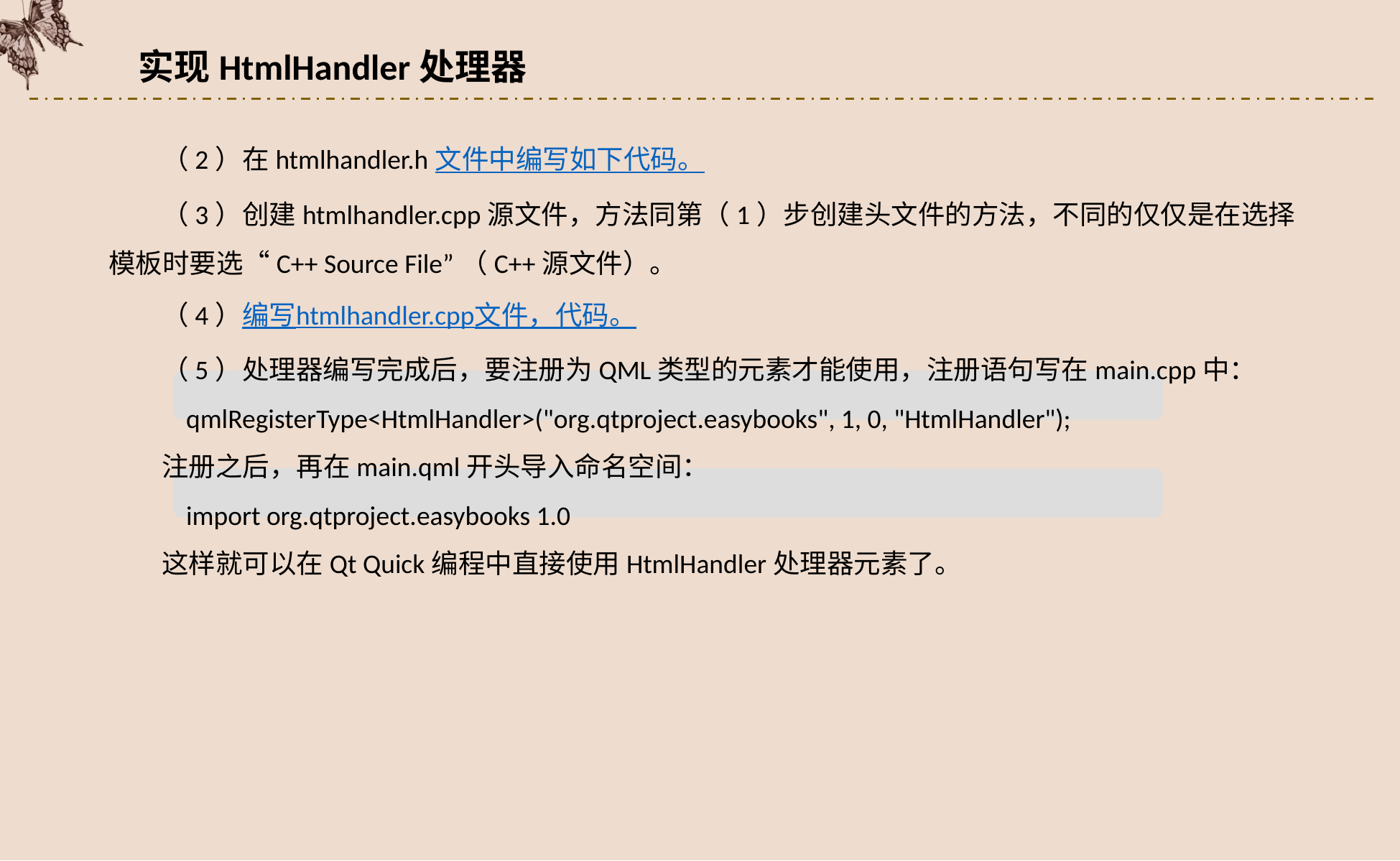

实现HtmlHandler处理器
（2）在htmlhandler.h文件中编写如下代码。
（3）创建htmlhandler.cpp源文件，方法同第（1）步创建头文件的方法，不同的仅仅是在选择模板时要选“C++ Source File”（C++源文件）。
（4）编写htmlhandler.cpp文件，代码。
（5）处理器编写完成后，要注册为QML类型的元素才能使用，注册语句写在main.cpp中：
    qmlRegisterType<HtmlHandler>("org.qtproject.easybooks", 1, 0, "HtmlHandler");
注册之后，再在main.qml开头导入命名空间：
    import org.qtproject.easybooks 1.0
这样就可以在Qt Quick编程中直接使用HtmlHandler处理器元素了。